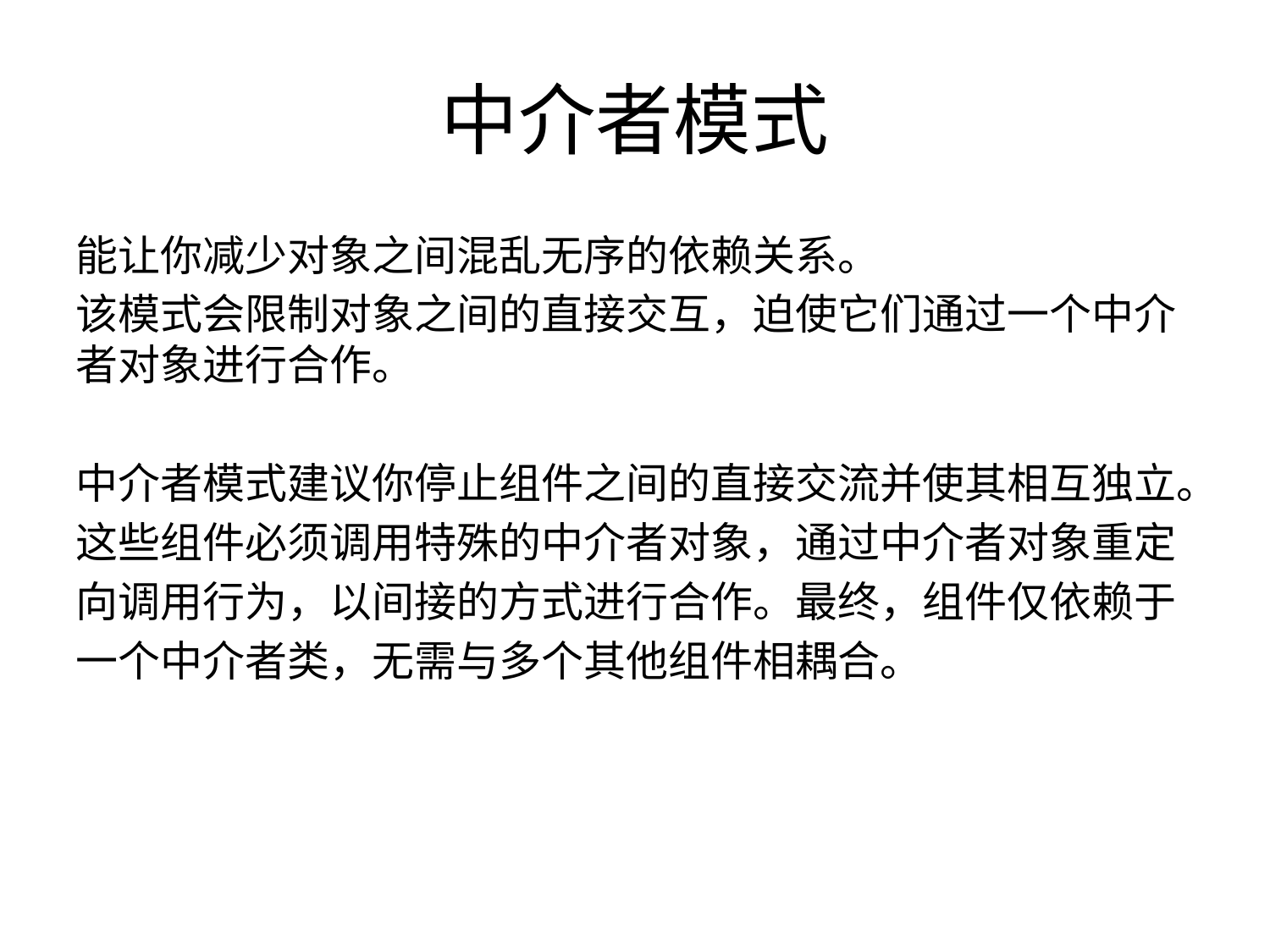

# 中介者模式
能让你减少对象之间混乱无序的依赖关系。
该模式会限制对象之间的直接交互，迫使它们通过一个中介者对象进行合作。

中介者模式建议你停止组件之间的直接交流并使其相互独立。
这些组件必须调用特殊的中介者对象，通过中介者对象重定
向调用行为，以间接的方式进行合作。最终，组件仅依赖于
一个中介者类，无需与多个其他组件相耦合。